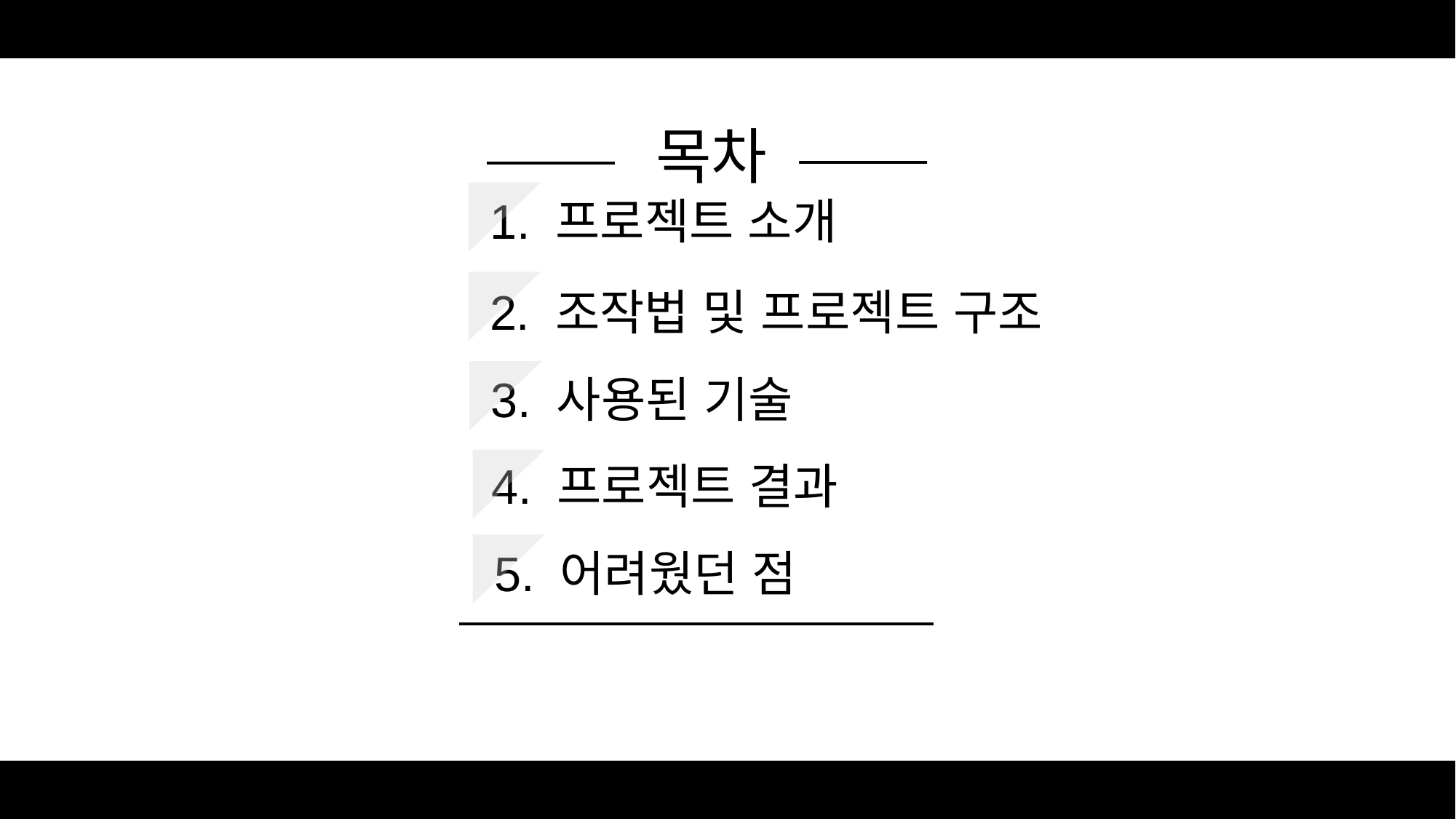

목차

1. 프로젝트 소개

2. 조작법 및 프로젝트 구조

3. 사용된 기술

4. 프로젝트 결과

5. 어려웠던 점